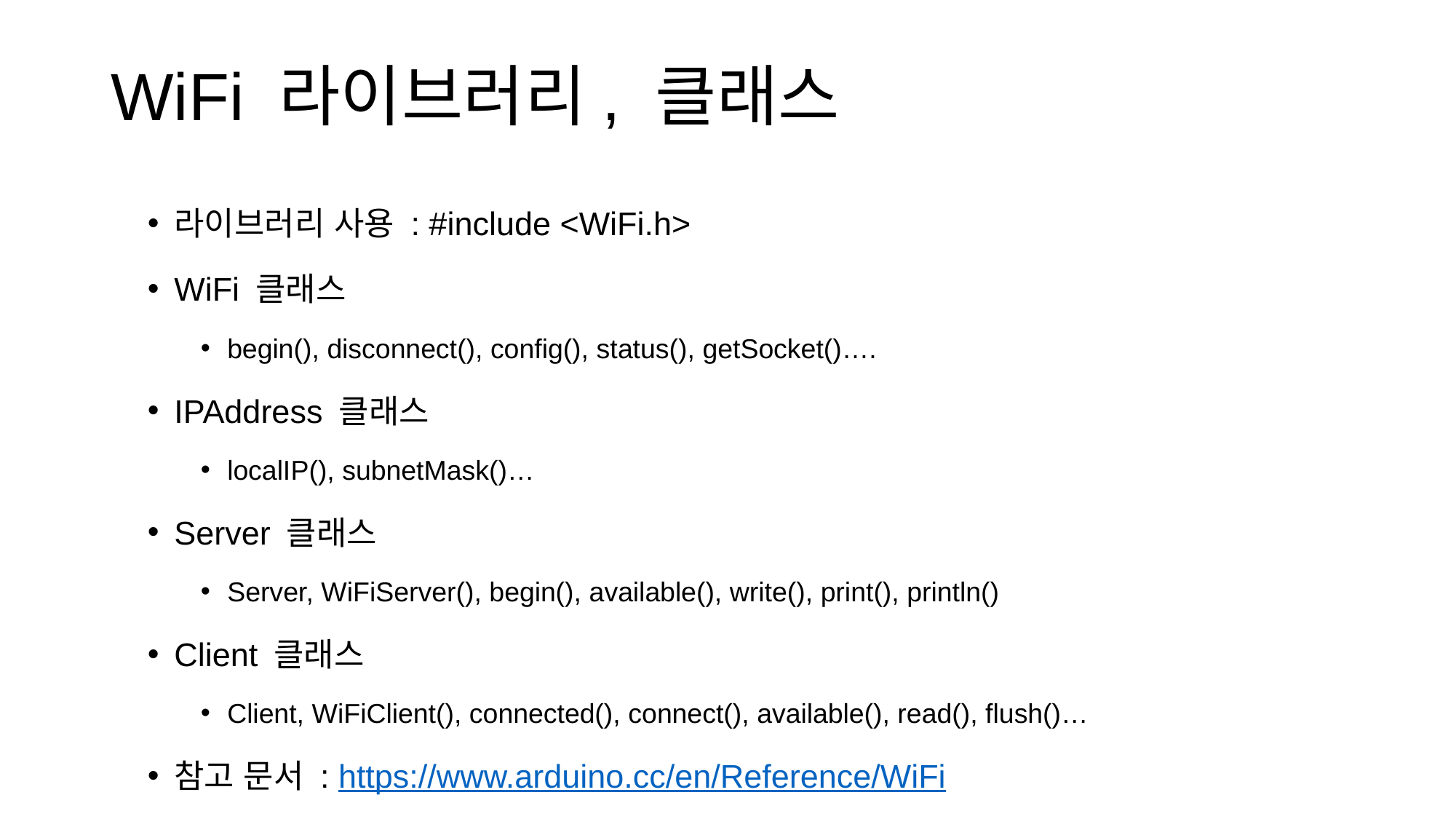

# WiFi 라이브러리, 클래스
라이브러리 사용 : #include <WiFi.h>
WiFi 클래스
begin(), disconnect(), config(), status(), getSocket()….
IPAddress 클래스
localIP(), subnetMask()…
Server 클래스
Server, WiFiServer(), begin(), available(), write(), print(), println()
Client 클래스
Client, WiFiClient(), connected(), connect(), available(), read(), flush()…
참고 문서 : https://www.arduino.cc/en/Reference/WiFi